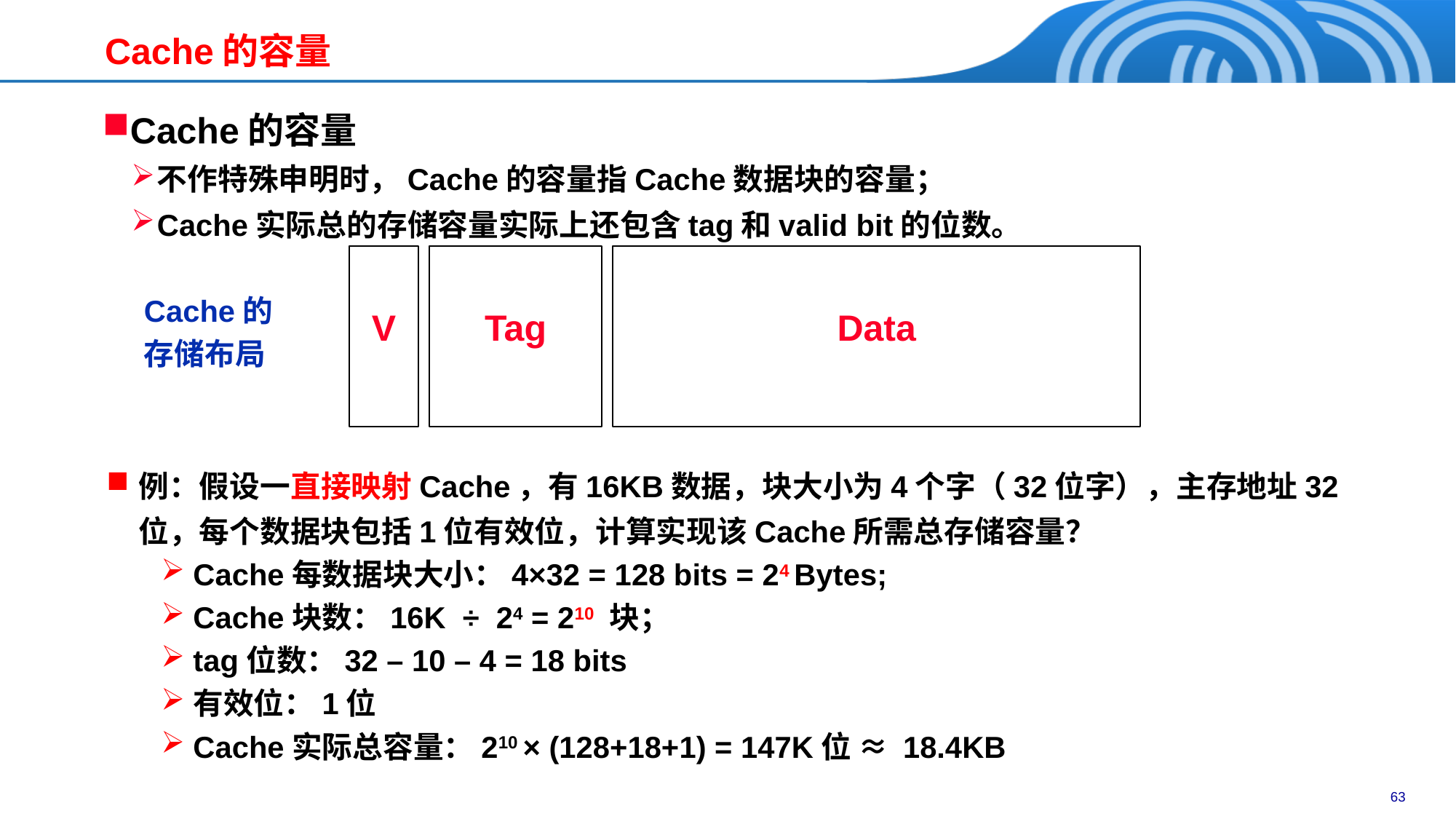

# Cache的容量
Cache的容量
不作特殊申明时，Cache的容量指Cache数据块的容量；
Cache实际总的存储容量实际上还包含tag和valid bit的位数。

Cache的
存储布局
V
Tag
Data
例：假设一直接映射Cache，有16KB数据，块大小为4个字（32位字），主存地址32位，每个数据块包括1位有效位，计算实现该Cache所需总存储容量？
Cache每数据块大小：4×32 = 128 bits = 24 Bytes;
Cache块数：16K  ÷  24 = 210 块；
tag位数：32 – 10 – 4 = 18 bits
有效位：1位
Cache实际总容量：210 × (128+18+1) = 147K位 ≈ 18.4KB